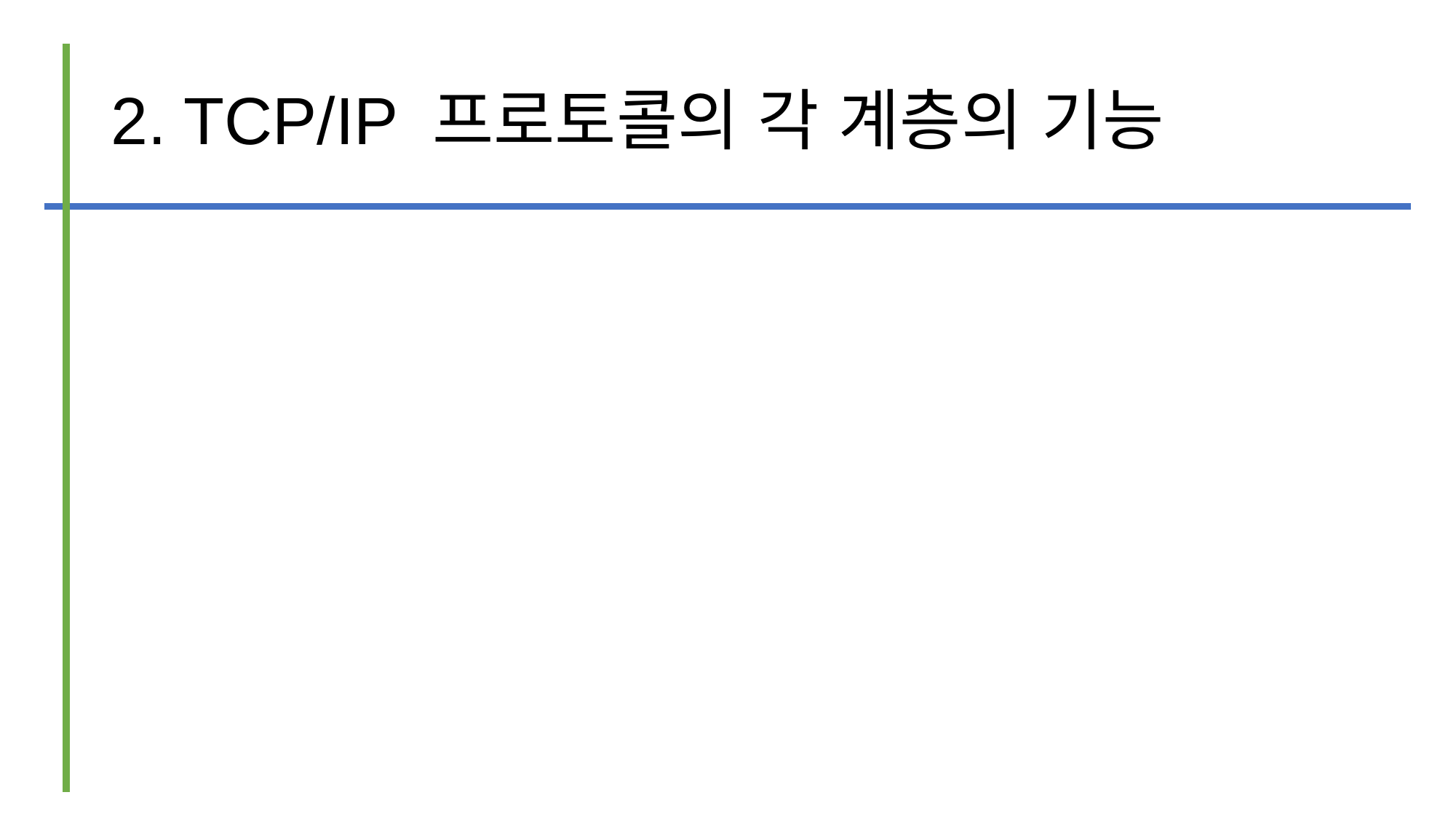

# 2. TCP/IP 프로토콜의 각 계층의 기능